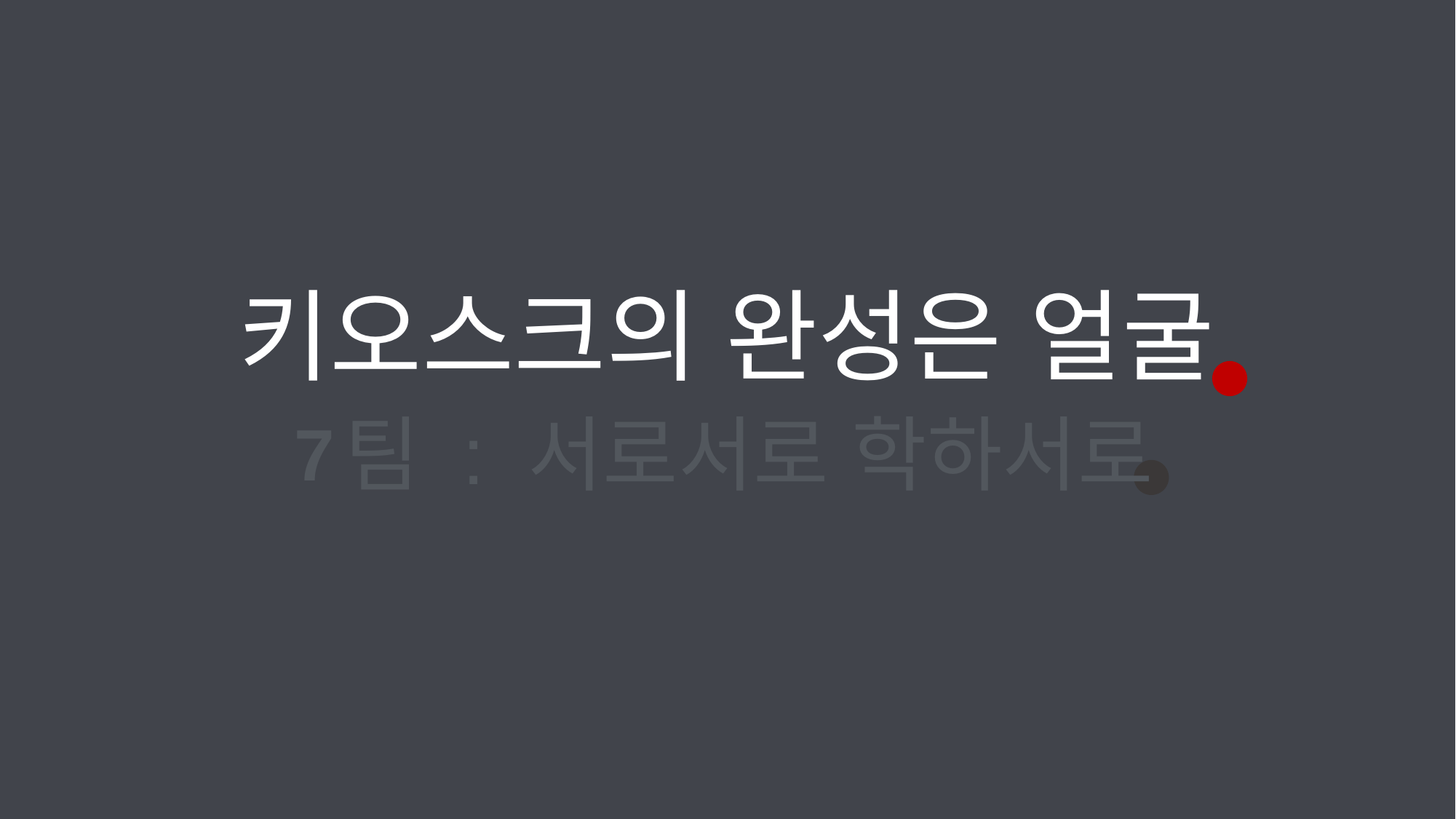

키오스크의 완성은 얼굴

팀 : 서로서로 학하서로
7